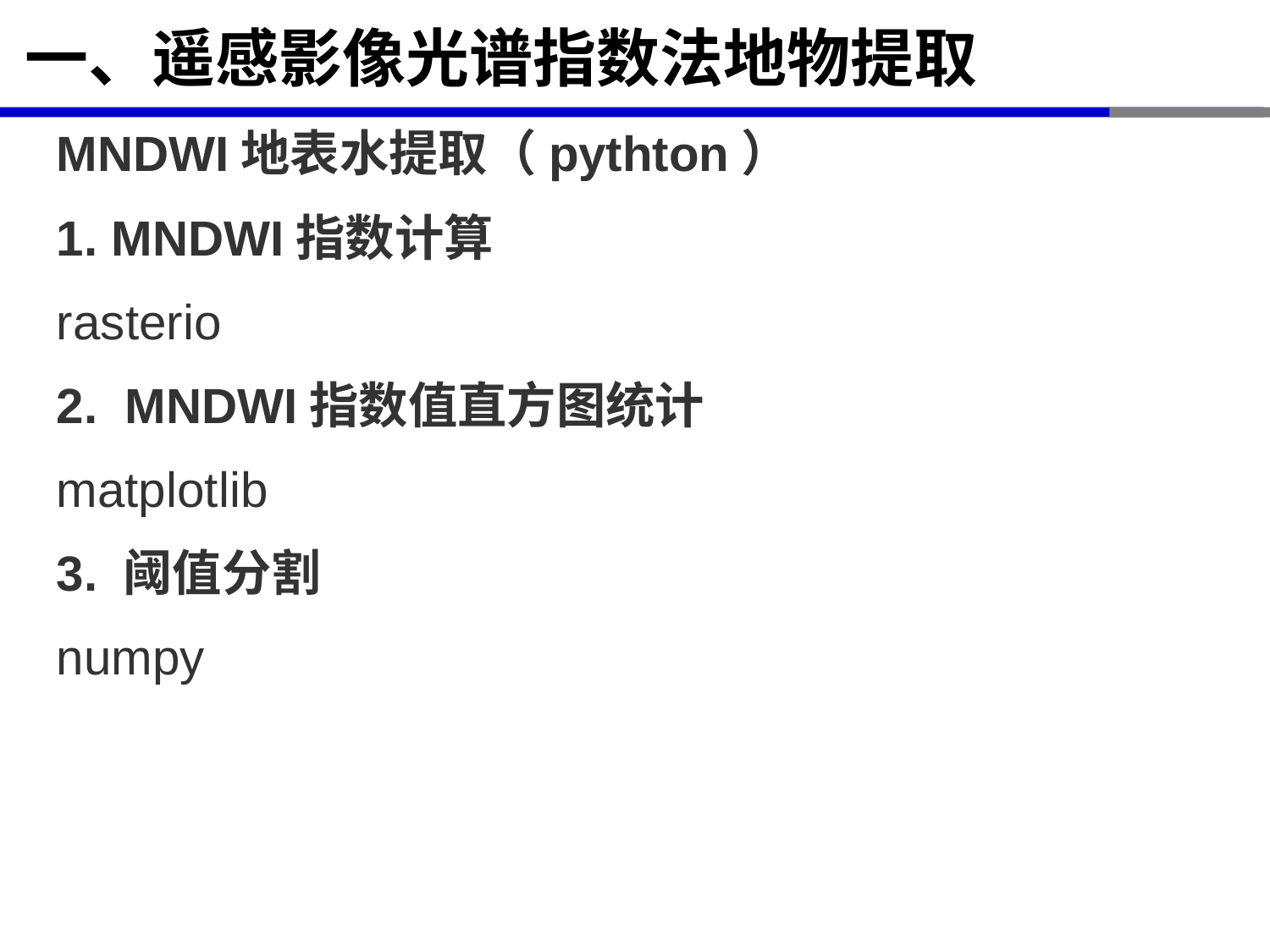

# 一、遥感影像光谱指数法地物提取
MNDWI地表水提取（pythton）
1. MNDWI指数计算
rasterio
2.  MNDWI指数值直方图统计
matplotlib
3. 阈值分割
numpy